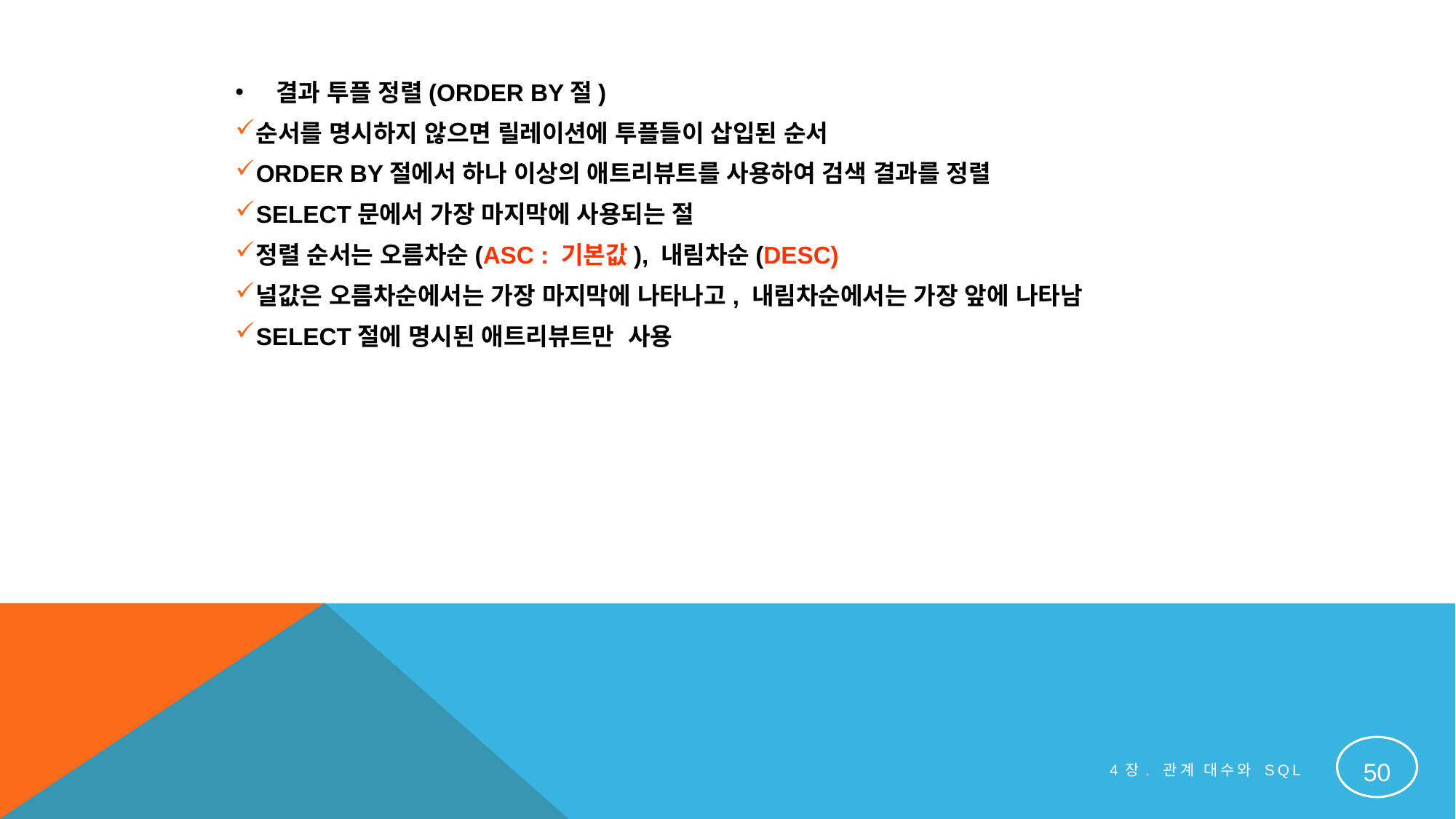

결과 투플 정렬(ORDER BY절)
순서를 명시하지 않으면 릴레이션에 투플들이 삽입된 순서
ORDER BY절에서 하나 이상의 애트리뷰트를 사용하여 검색 결과를 정렬
SELECT문에서 가장 마지막에 사용되는 절
정렬 순서는 오름차순(ASC : 기본값), 내림차순(DESC)
널값은 오름차순에서는 가장 마지막에 나타나고, 내림차순에서는 가장 앞에 나타남
SELECT절에 명시된 애트리뷰트만  사용

50
4장. 관계 대수와 SQL